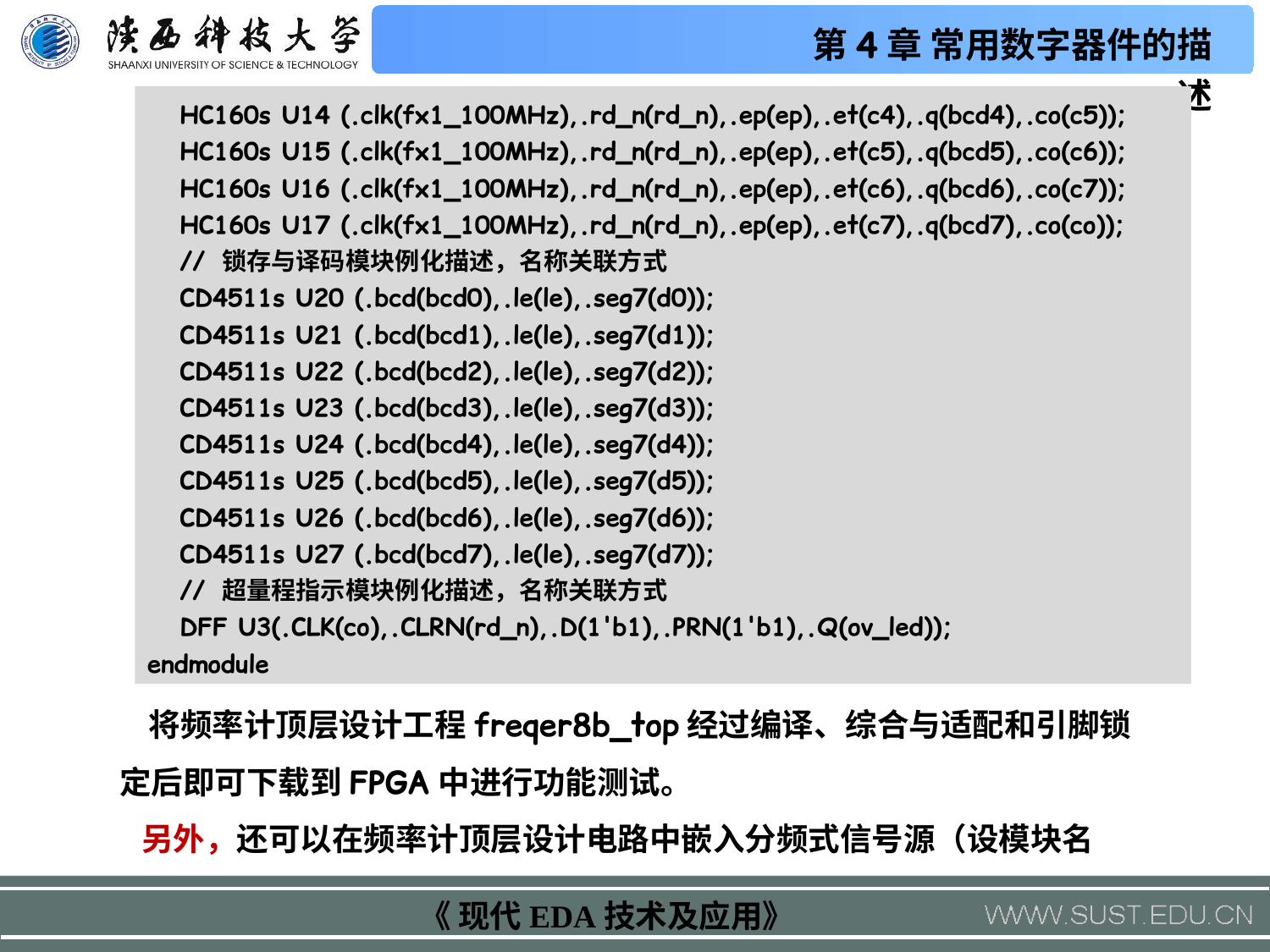

HC160s U14 (.clk(fx1_100MHz),.rd_n(rd_n),.ep(ep),.et(c4),.q(bcd4),.co(c5));
   HC160s U15 (.clk(fx1_100MHz),.rd_n(rd_n),.ep(ep),.et(c5),.q(bcd5),.co(c6));
   HC160s U16 (.clk(fx1_100MHz),.rd_n(rd_n),.ep(ep),.et(c6),.q(bcd6),.co(c7));
   HC160s U17 (.clk(fx1_100MHz),.rd_n(rd_n),.ep(ep),.et(c7),.q(bcd7),.co(co));
   // 锁存与译码模块例化描述，名称关联方式
   CD4511s U20 (.bcd(bcd0),.le(le),.seg7(d0));
   CD4511s U21 (.bcd(bcd1),.le(le),.seg7(d1));
   CD4511s U22 (.bcd(bcd2),.le(le),.seg7(d2));
   CD4511s U23 (.bcd(bcd3),.le(le),.seg7(d3));
   CD4511s U24 (.bcd(bcd4),.le(le),.seg7(d4));
   CD4511s U25 (.bcd(bcd5),.le(le),.seg7(d5));
   CD4511s U26 (.bcd(bcd6),.le(le),.seg7(d6));
   CD4511s U27 (.bcd(bcd7),.le(le),.seg7(d7));
   // 超量程指示模块例化描述，名称关联方式
   DFF U3(.CLK(co),.CLRN(rd_n),.D(1'b1),.PRN(1'b1),.Q(ov_led));
endmodule
   将频率计顶层设计工程freqer8b_top经过编译、综合与适配和引脚锁定后即可下载到FPGA中进行功能测试。
   另外，还可以在频率计顶层设计电路中嵌入分频式信号源（设模块名